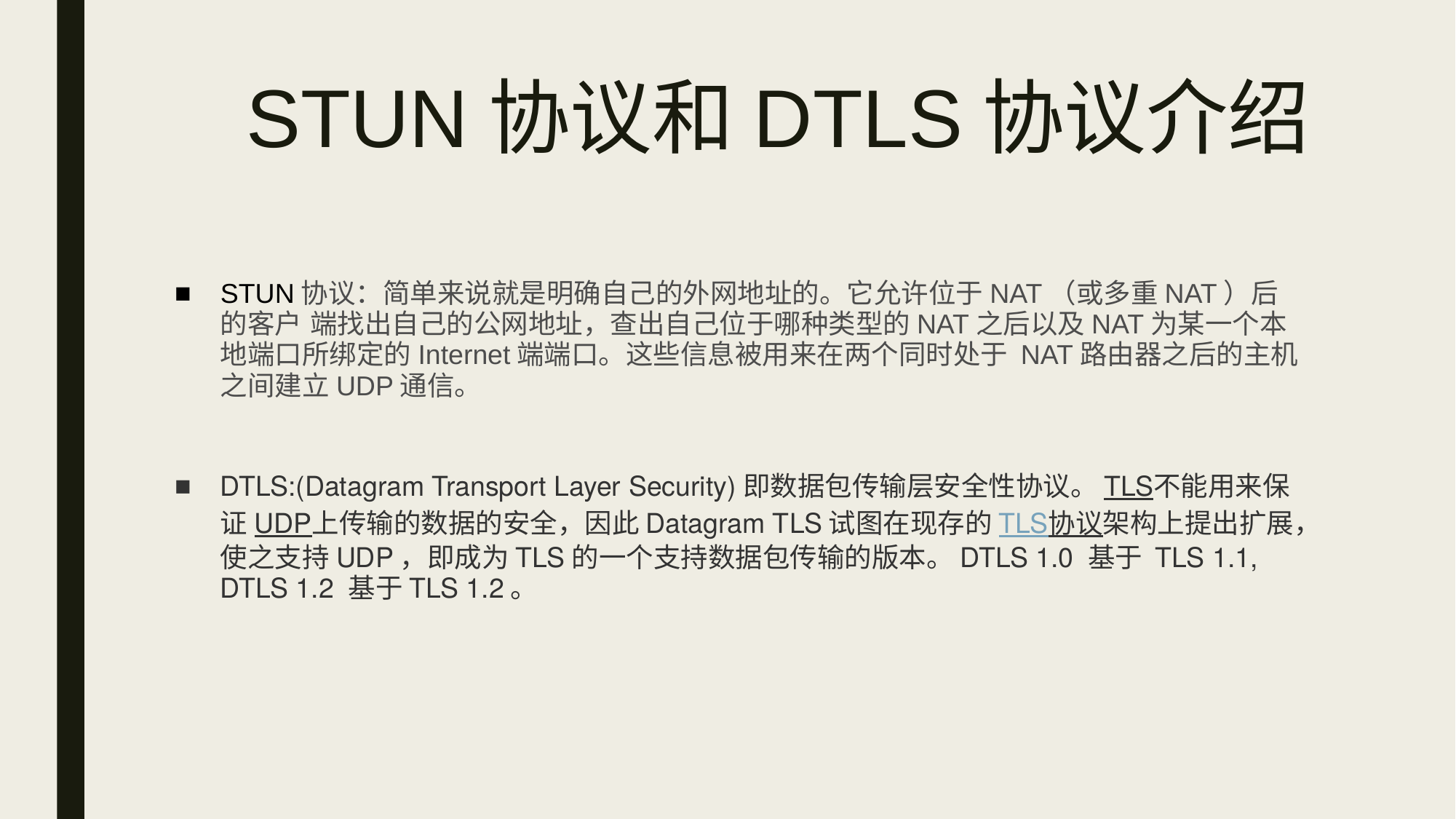

# STUN协议和DTLS协议介绍
STUN协议：简单来说就是明确自己的外网地址的。它允许位于NAT（或多重NAT）后的客户 端找出自己的公网地址，查出自己位于哪种类型的NAT之后以及NAT为某一个本地端口所绑定的Internet端端口。这些信息被用来在两个同时处于 NAT路由器之后的主机之间建立UDP通信。

DTLS:(Datagram Transport Layer Security)即数据包传输层安全性协议。TLS不能用来保证UDP上传输的数据的安全，因此Datagram TLS试图在现存的TLS协议架构上提出扩展，使之支持UDP，即成为TLS的一个支持数据包传输的版本。DTLS 1.0 基于 TLS 1.1, DTLS 1.2 基于TLS 1.2。